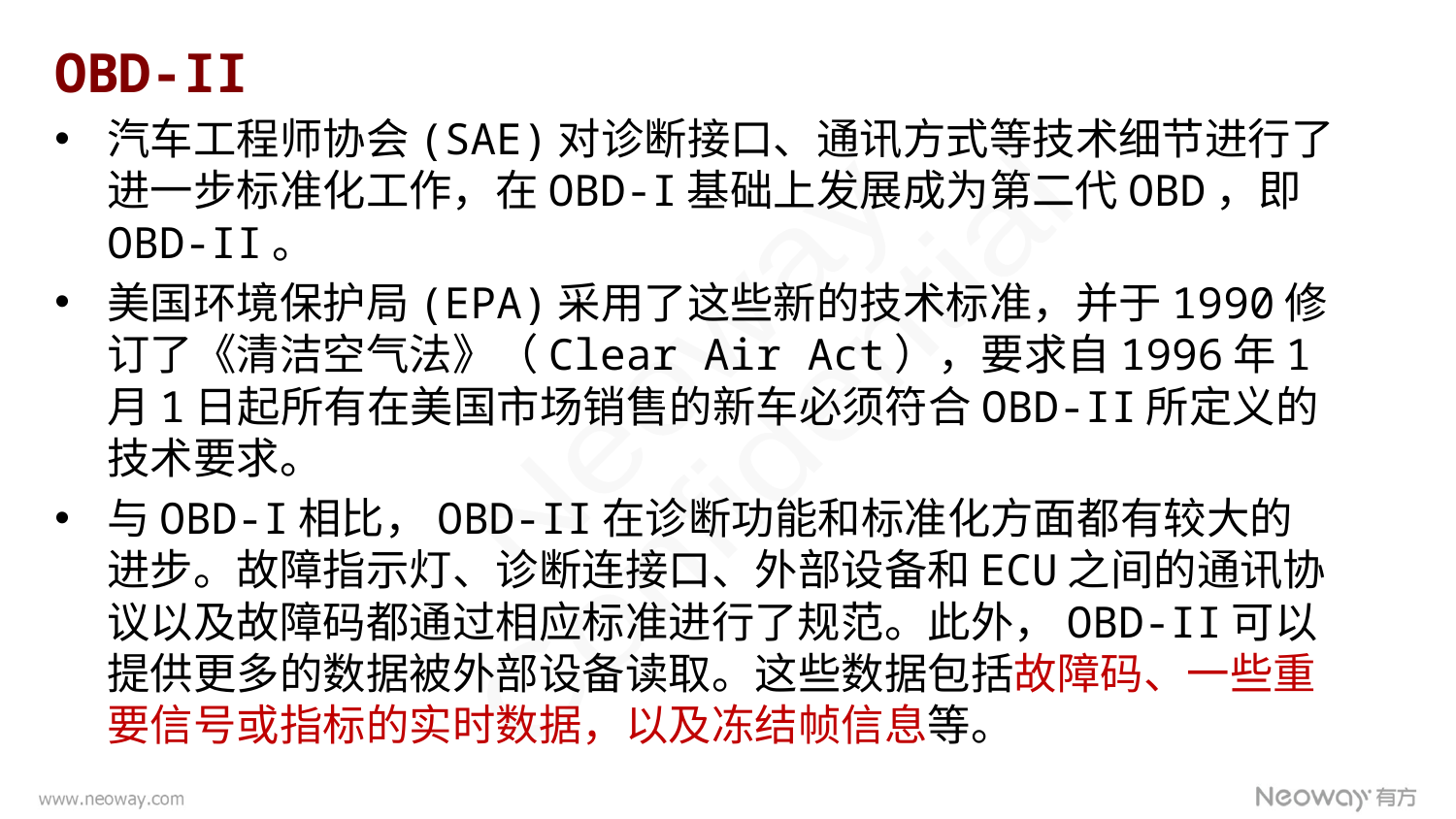

OBD-II
汽车工程师协会(SAE)对诊断接口、通讯方式等技术细节进行了进一步标准化工作，在OBD-I基础上发展成为第二代OBD，即OBD-II。
美国环境保护局(EPA)采用了这些新的技术标准，并于1990修订了《清洁空气法》（Clear Air Act），要求自1996年1月1日起所有在美国市场销售的新车必须符合OBD-II所定义的技术要求。
与OBD-I相比，OBD-II在诊断功能和标准化方面都有较大的进步。故障指示灯、诊断连接口、外部设备和ECU之间的通讯协议以及故障码都通过相应标准进行了规范。此外，OBD-II可以提供更多的数据被外部设备读取。这些数据包括故障码、一些重要信号或指标的实时数据，以及冻结帧信息等。